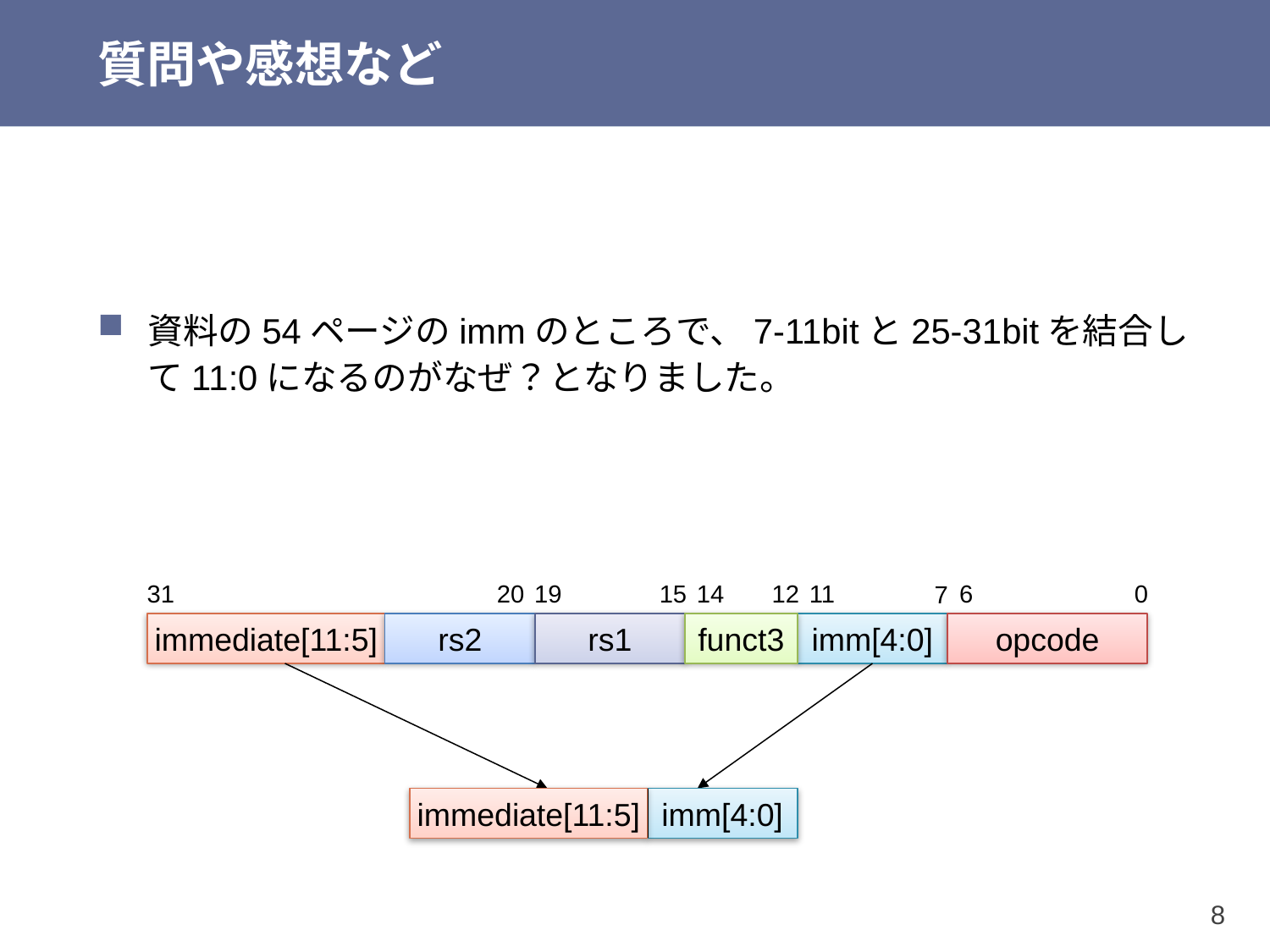

# 質問や感想など
資料の54ページのimmのところで、7-11bitと25-31bitを結合して11:0になるのがなぜ？となりました。
31
20
19
0
15
14
12
11
7
6
immediate[11:5]
rs2
rs1
funct3
imm[4:0]
opcode
immediate[11:5]
imm[4:0]